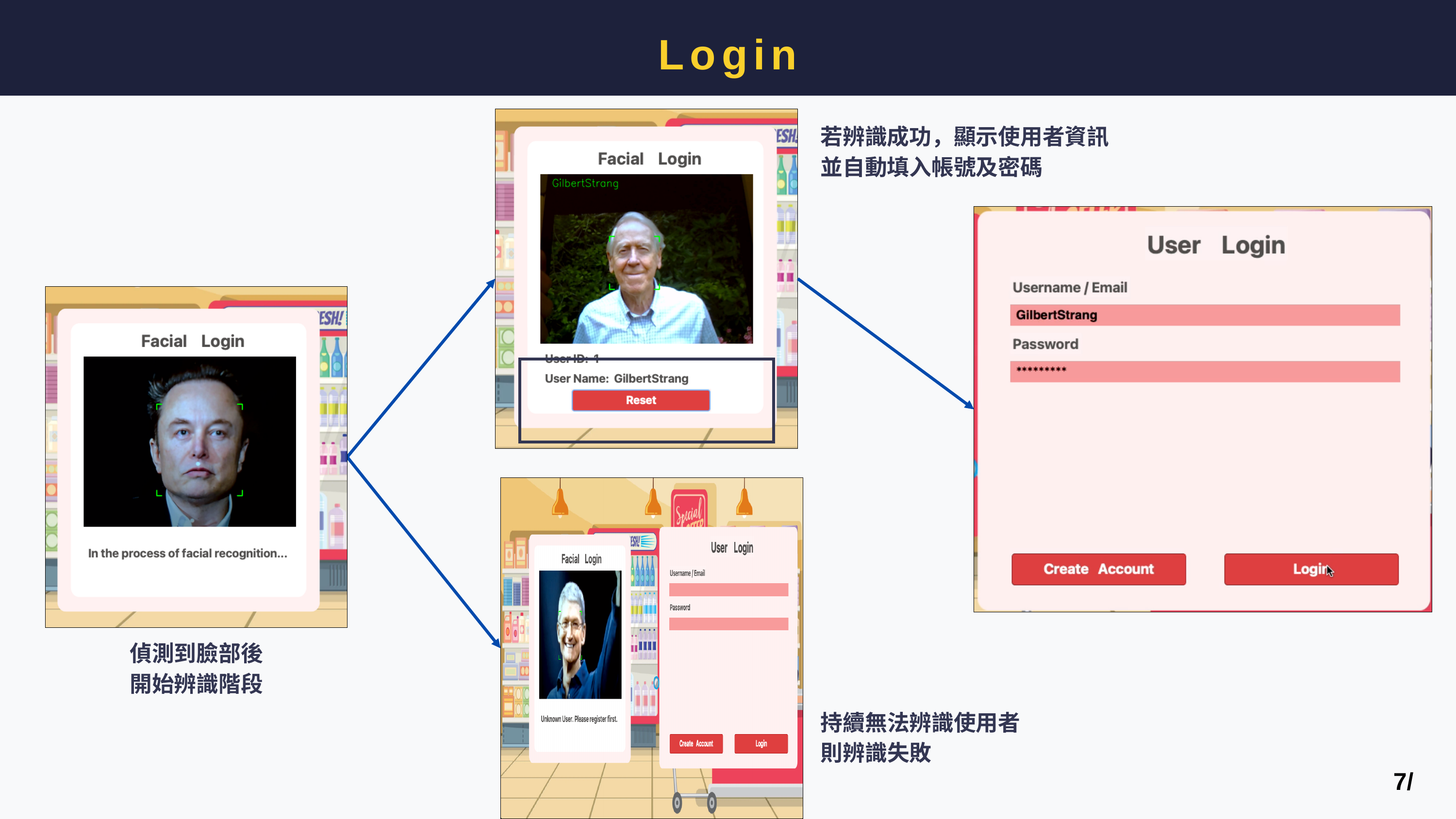

Login

若辨識成功，顯示使用者資訊
並自動填入帳號及密碼

偵測到臉部後
開始辨識階段
持續無法辨識使用者
則辨識失敗
7/